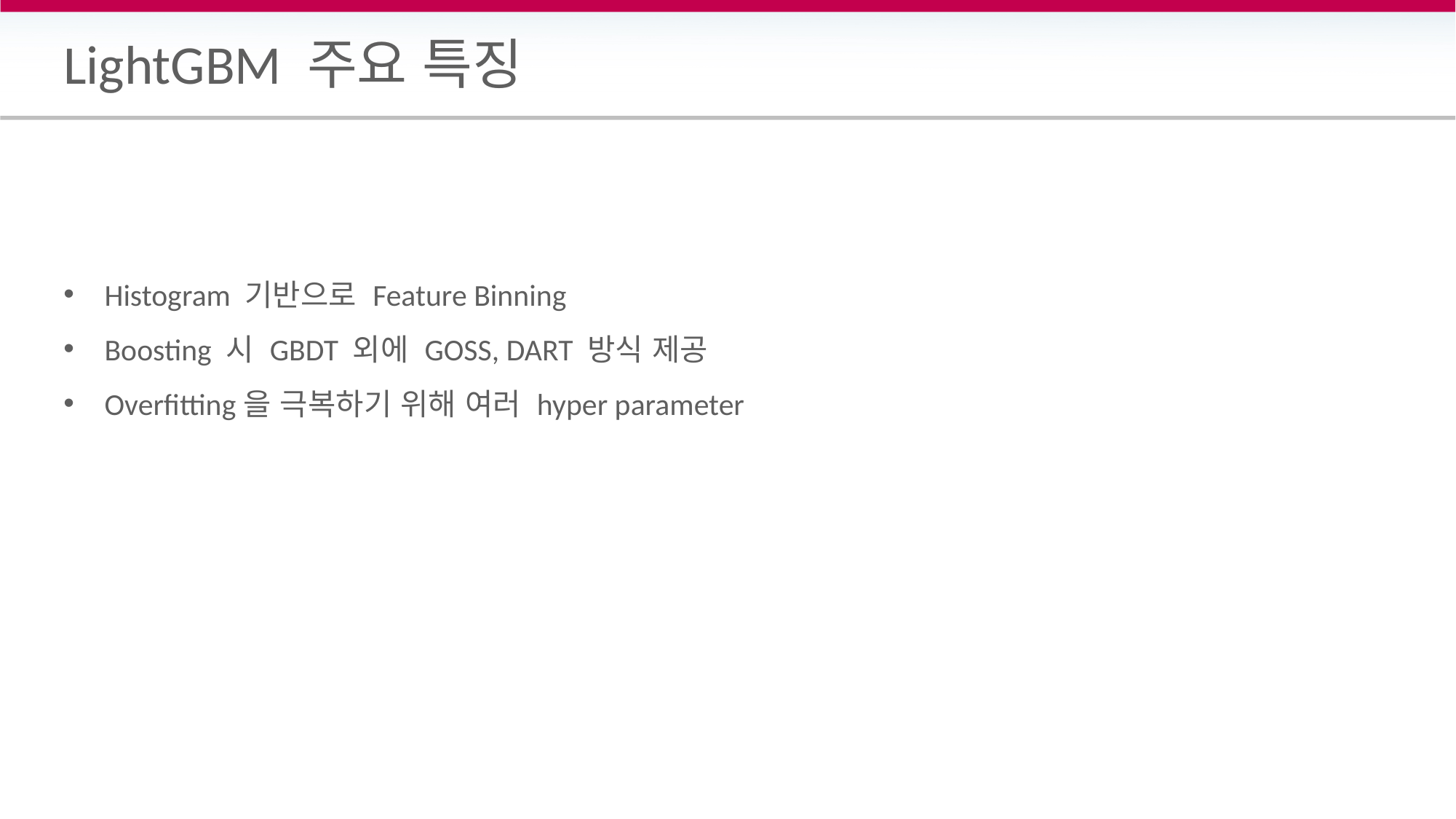

# LightGBM 주요 특징
Histogram 기반으로 Feature Binning
Boosting 시 GBDT 외에 GOSS, DART 방식 제공
Overfitting을 극복하기 위해 여러 hyper parameter